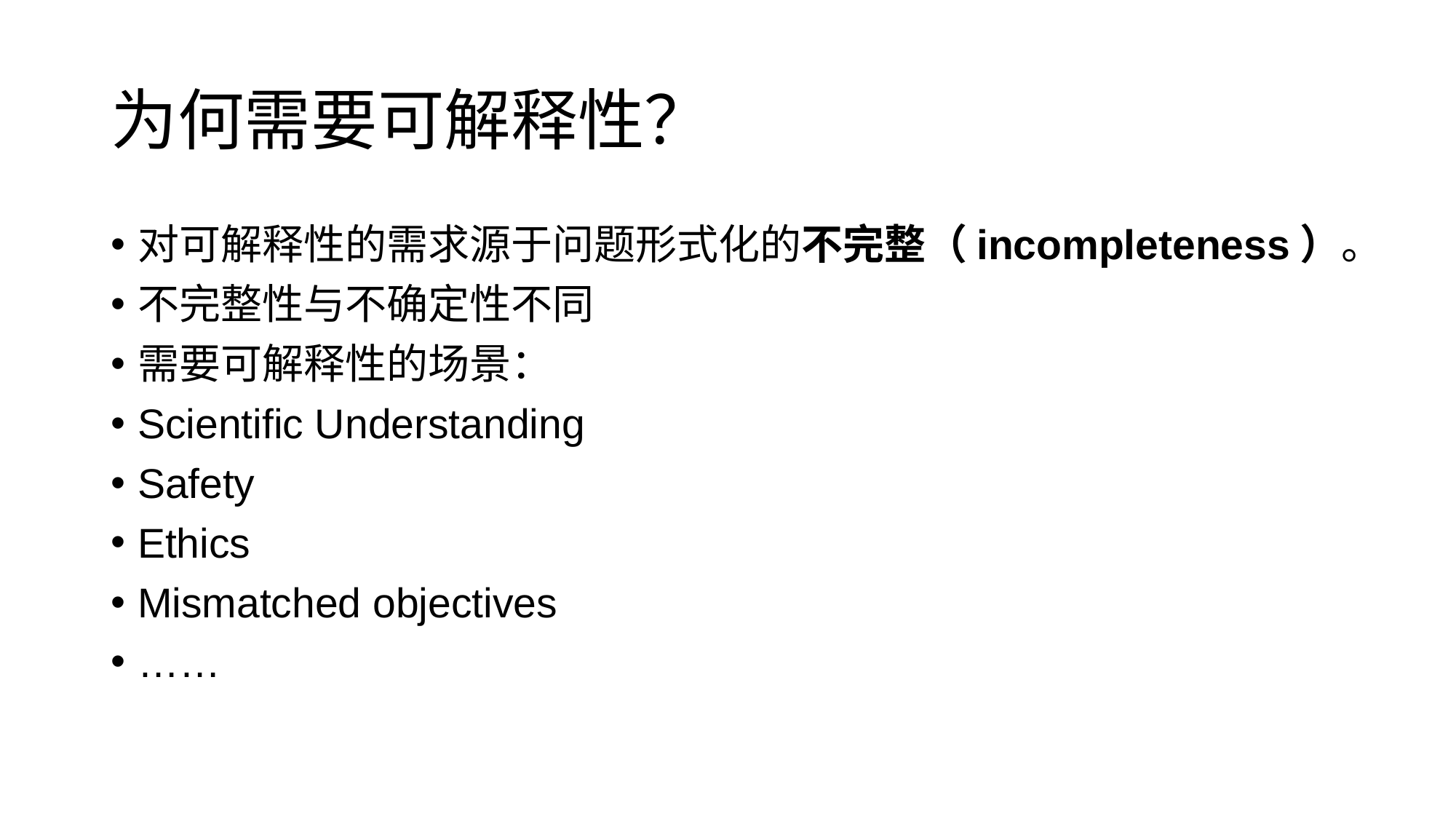

# 为何需要可解释性？
对可解释性的需求源于问题形式化的不完整（incompleteness）。
不完整性与不确定性不同
需要可解释性的场景：
Scientific Understanding
Safety
Ethics
Mismatched objectives
……